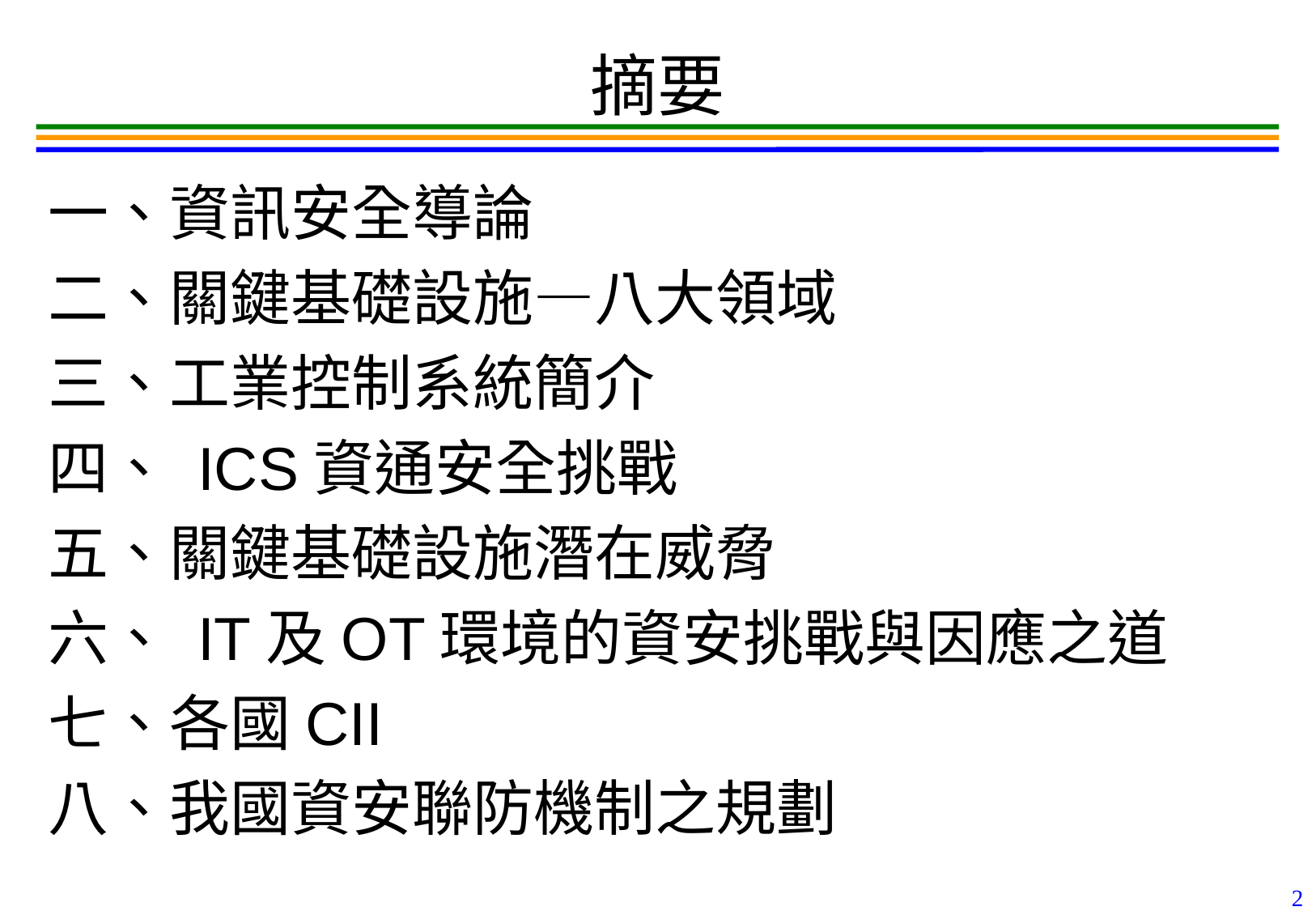

2
# 摘要
一、資訊安全導論
二、關鍵基礎設施—八大領域
三、工業控制系統簡介
四、 ICS資通安全挑戰
五、關鍵基礎設施潛在威脅
六、 IT及OT環境的資安挑戰與因應之道
七、各國CII
八、我國資安聯防機制之規劃